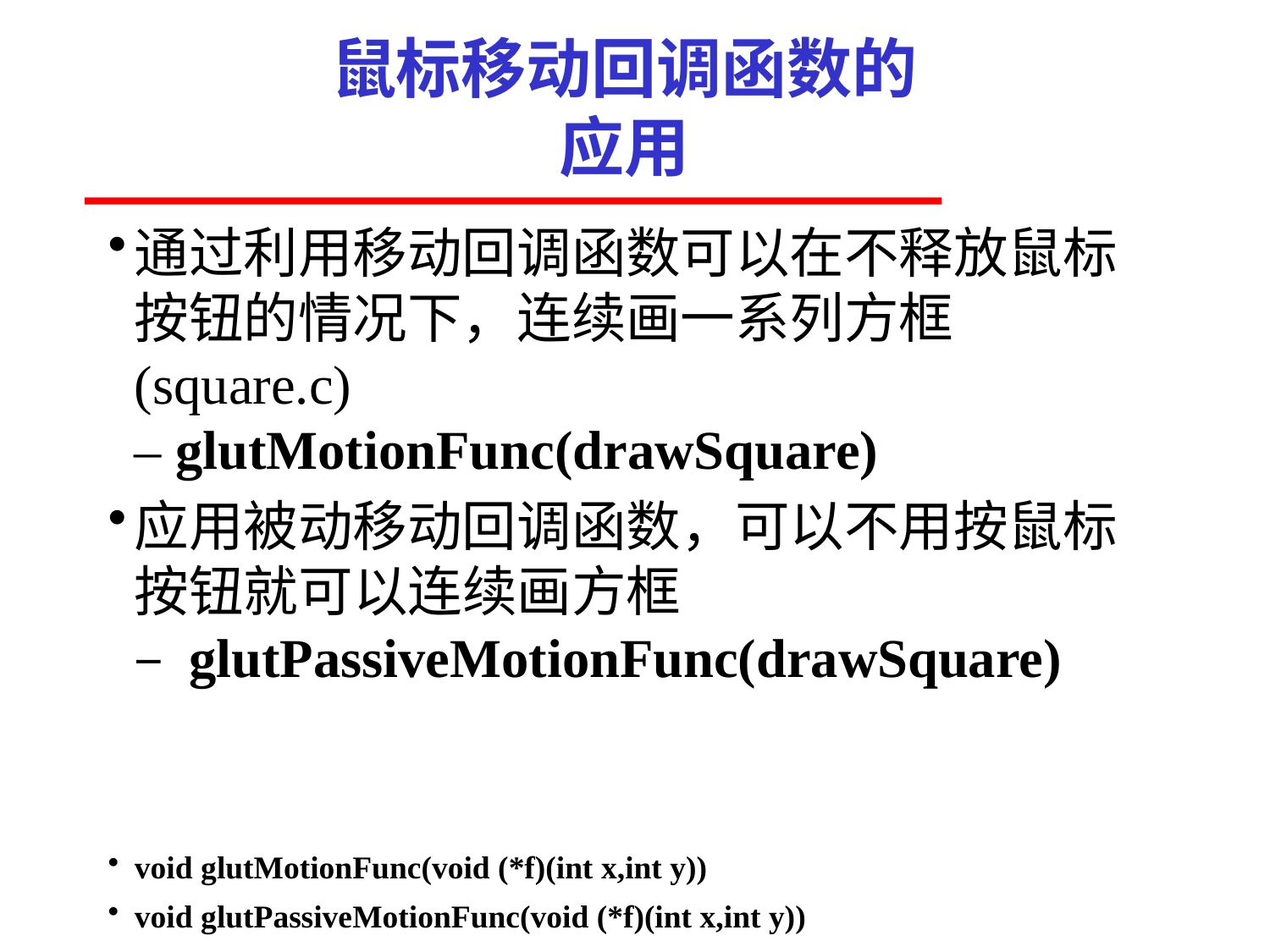

# 鼠标移动回调函数的 应用
通过利用移动回调函数可以在不释放鼠标
按钮的情况下，连续画一系列方框(square.c)
– glutMotionFunc(drawSquare)
应用被动移动回调函数，可以不用按鼠标
按钮就可以连续画方框
– glutPassiveMotionFunc(drawSquare)

void glutMotionFunc(void (*f)(int x,int y))
void glutPassiveMotionFunc(void (*f)(int x,int y))
48